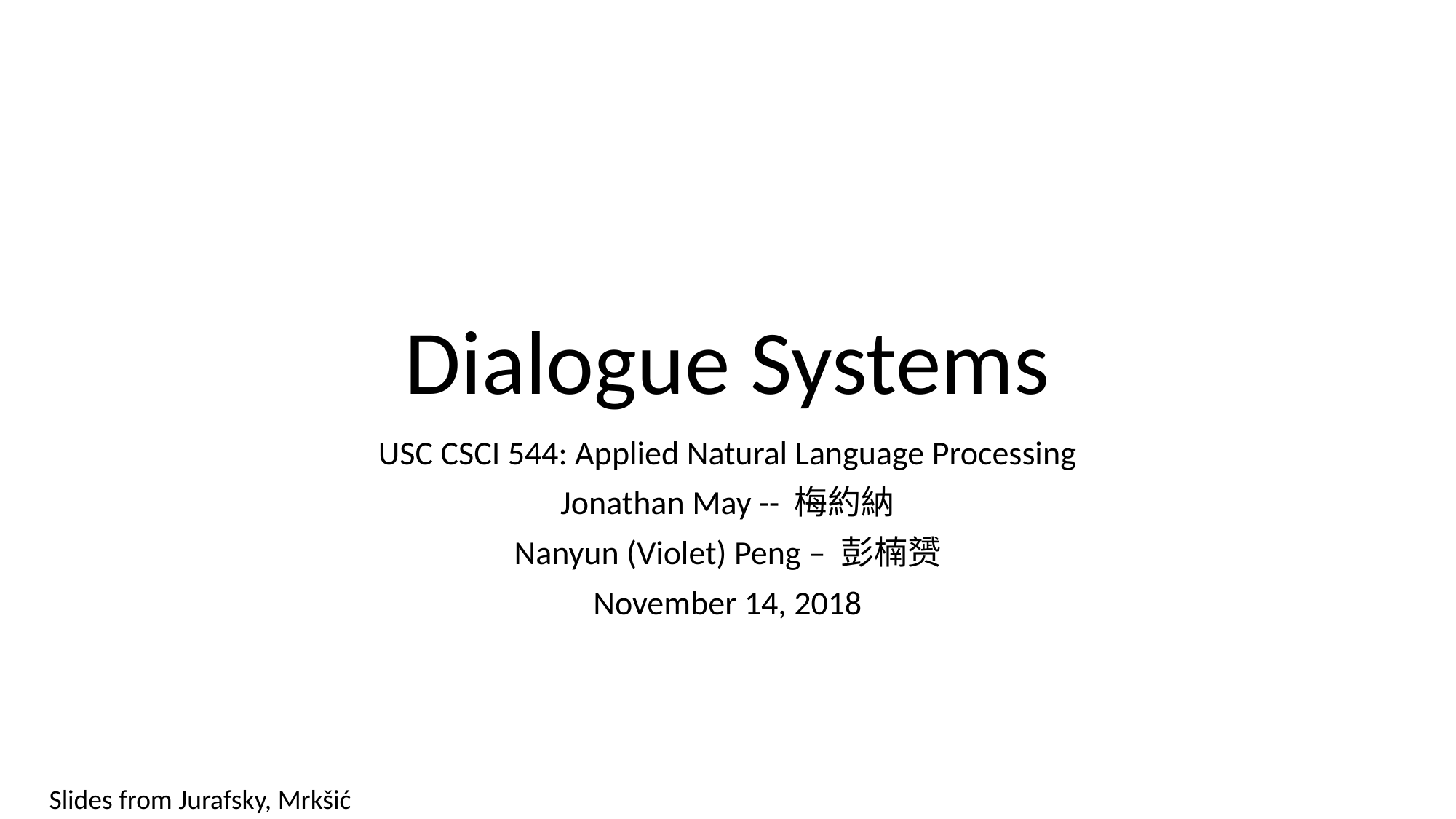

# Dialogue Systems
USC CSCI 544: Applied Natural Language Processing
Jonathan May -- 梅約納
Nanyun (Violet) Peng – 彭楠赟
November 14, 2018
Slides from Jurafsky, Mrkšić